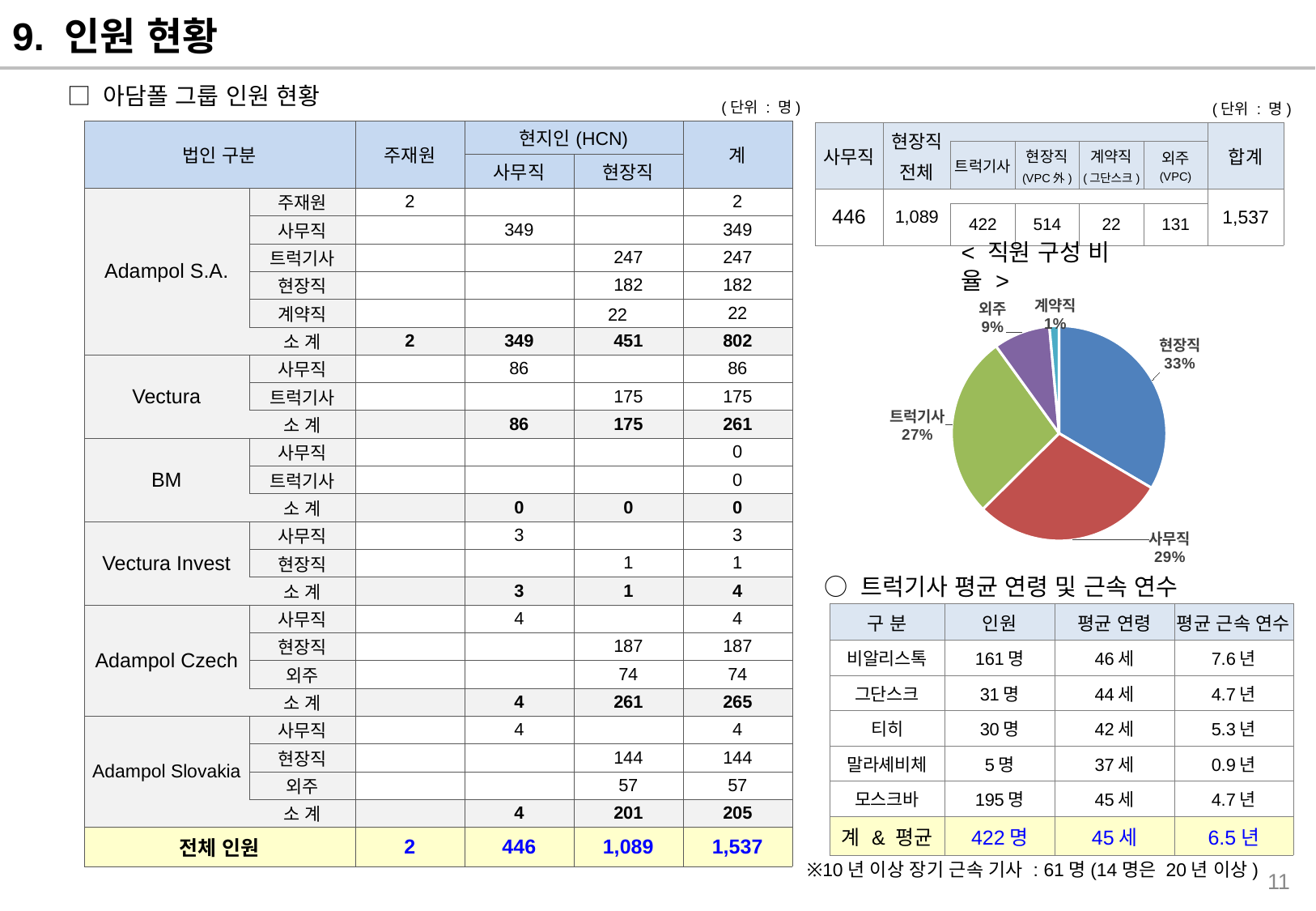

9. 인원 현황
□ 아담폴 그룹 인원 현황
(단위 : 명)
(단위 : 명)
| 법인 구분 |  | 주재원 | 현지인(HCN) |  | 계 |
| --- | --- | --- | --- | --- | --- |
|  |  |  | 사무직 | 현장직 |  |
| Adampol S.A. | 주재원 | 2 |  |  | 2 |
|  | 사무직 |  | 349 |  | 349 |
|  | 트럭기사 |  |  | 247 | 247 |
|  | 현장직 |  |  | 182 | 182 |
|  | 계약직 |  |  | 22 | 22 |
|  | 소 계 | 2 | 349 | 451 | 802 |
| Vectura | 사무직 |  | 86 |  | 86 |
|  | 트럭기사 |  |  | 175 | 175 |
|  | 소 계 |  | 86 | 175 | 261 |
| BM | 사무직 |  |  |  | 0 |
|  | 트럭기사 |  |  |  | 0 |
|  | 소 계 |  | 0 | 0 | 0 |
| Vectura Invest | 사무직 |  | 3 |  | 3 |
|  | 현장직 |  |  | 1 | 1 |
|  | 소 계 |  | 3 | 1 | 4 |
| Adampol Czech | 사무직 |  | 4 |  | 4 |
|  | 현장직 |  |  | 187 | 187 |
|  | 외주 |  |  | 74 | 74 |
|  | 소 계 |  | 4 | 261 | 265 |
| Adampol Slovakia | 사무직 |  | 4 |  | 4 |
|  | 현장직 |  |  | 144 | 144 |
|  | 외주 |  |  | 57 | 57 |
|  | 소 계 |  | 4 | 201 | 205 |
| 전체 인원 |  | 2 | 446 | 1,089 | 1,537 |
| 사무직 | 현장직 전체 |  |  |  |  | 합계 |
| --- | --- | --- | --- | --- | --- | --- |
|  |  | 트럭기사 | 현장직 (VPC外) | 계약직 (그단스크) | 외주 (VPC) |  |
| 446 | 1,089 |  |  |  |  | 1,537 |
|  |  | 422 | 514 | 22 | 131 |  |
< 직원 구성 비율 >

### Chart

| Category |  |
|---|---|
| 현장직 | 514.0 |
| 사무직 | 446.0 |
| 트럭기사 | 422.0 |
| 외주 | 131.0 |
| 계약직 | 22.0 |
○ 트럭기사 평균 연령 및 근속 연수
| 구 분 | 인원 | 평균 연령 | 평균 근속 연수 |
| --- | --- | --- | --- |
| 비알리스톡 | 161명 | 46세 | 7.6년 |
| 그단스크 | 31명 | 44세 | 4.7년 |
| 티히 | 30명 | 42세 | 5.3년 |
| 말라셰비체 | 5명 | 37세 | 0.9년 |
| 모스크바 | 195명 | 45세 | 4.7년 |
| 계 & 평균 | 422명 | 45세 | 6.5년 |
※10년 이상 장기 근속 기사 : 61명(14명은 20년 이상)
11